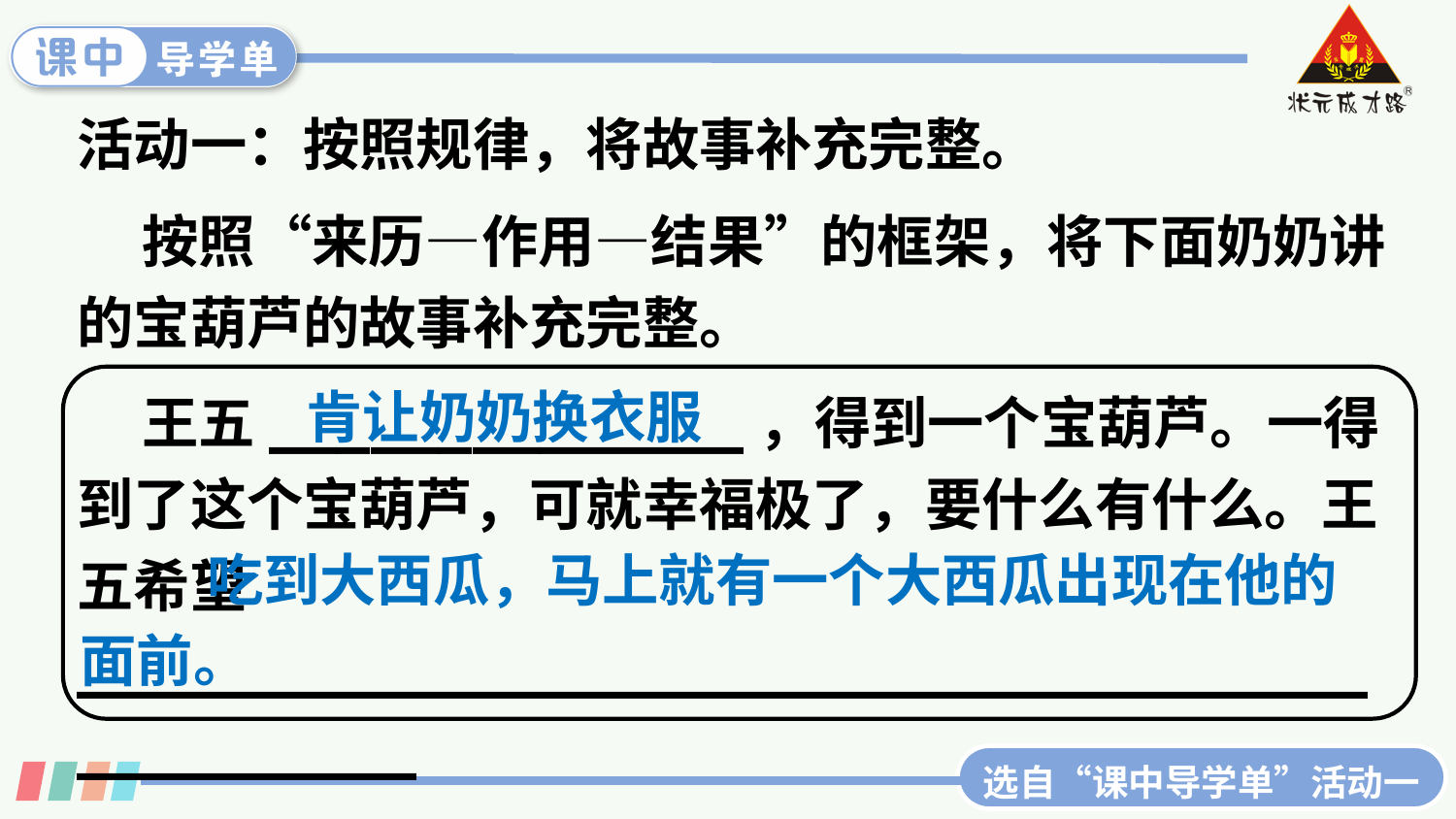

活动一：按照规律，将故事补充完整。
    按照“来历—作用—结果”的框架，将下面奶奶讲的宝葫芦的故事补充完整。
肯让奶奶换衣服
    王五______________，得到一个宝葫芦。一得到了这个宝葫芦，可就幸福极了，要什么有什么。王五希望________________________________________________

吃到大西瓜，马上就有一个大西瓜出现在他的
面前。
选自“课中导学单”活动一